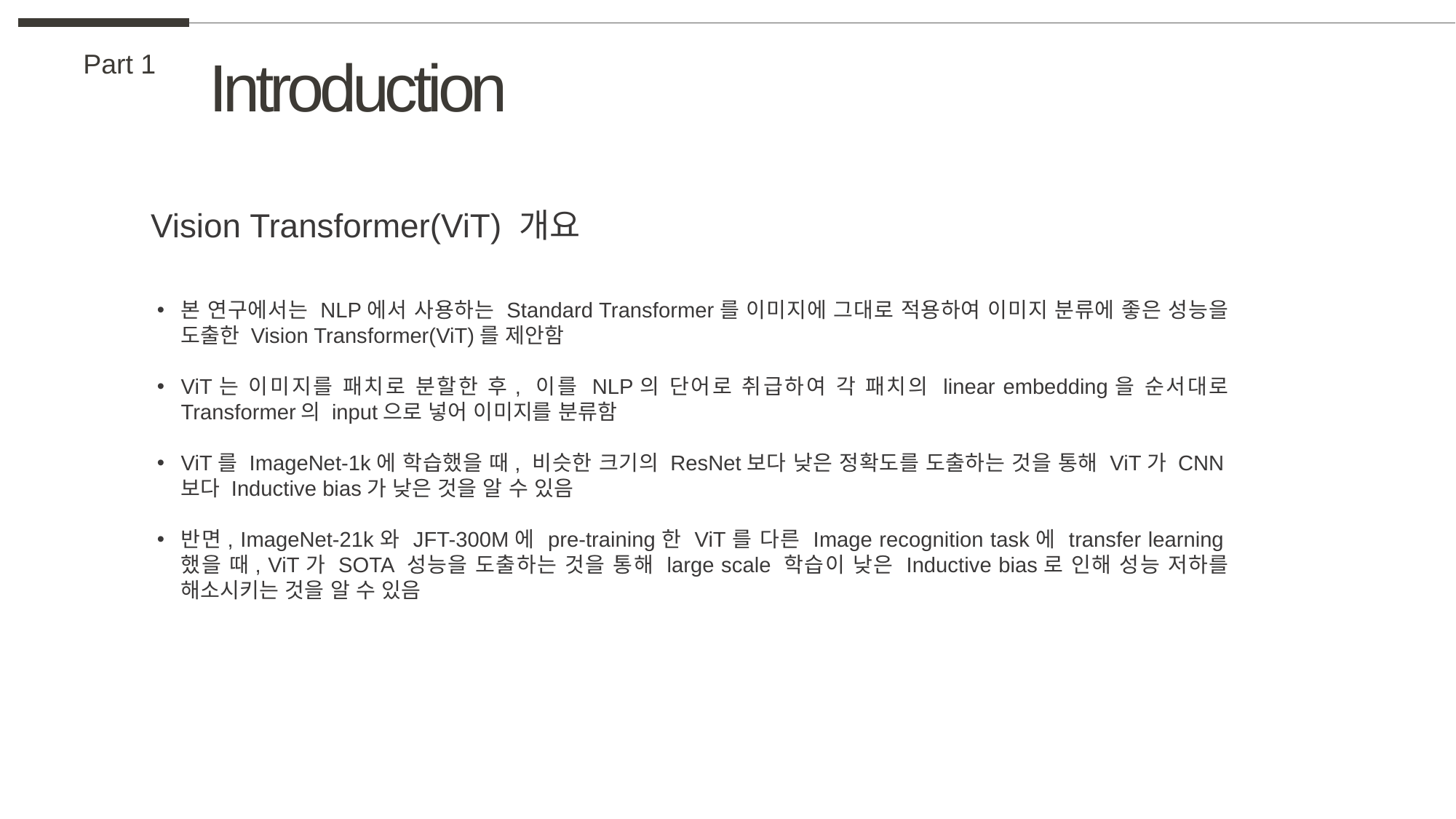

Introduction
Part 1
Vision Transformer(ViT) 개요
본 연구에서는 NLP에서 사용하는 Standard Transformer를 이미지에 그대로 적용하여 이미지 분류에 좋은 성능을 도출한 Vision Transformer(ViT)를 제안함

ViT는 이미지를 패치로 분할한 후, 이를 NLP의 단어로 취급하여 각 패치의 linear embedding을 순서대로 Transformer의 input으로 넣어 이미지를 분류함

ViT를 ImageNet-1k에 학습했을 때, 비슷한 크기의 ResNet보다 낮은 정확도를 도출하는 것을 통해 ViT가 CNN보다 Inductive bias가 낮은 것을 알 수 있음

반면, ImageNet-21k와 JFT-300M에 pre-training한 ViT를 다른 Image recognition task에 transfer learning했을 때, ViT가 SOTA 성능을 도출하는 것을 통해 large scale 학습이 낮은 Inductive bias로 인해 성능 저하를 해소시키는 것을 알 수 있음